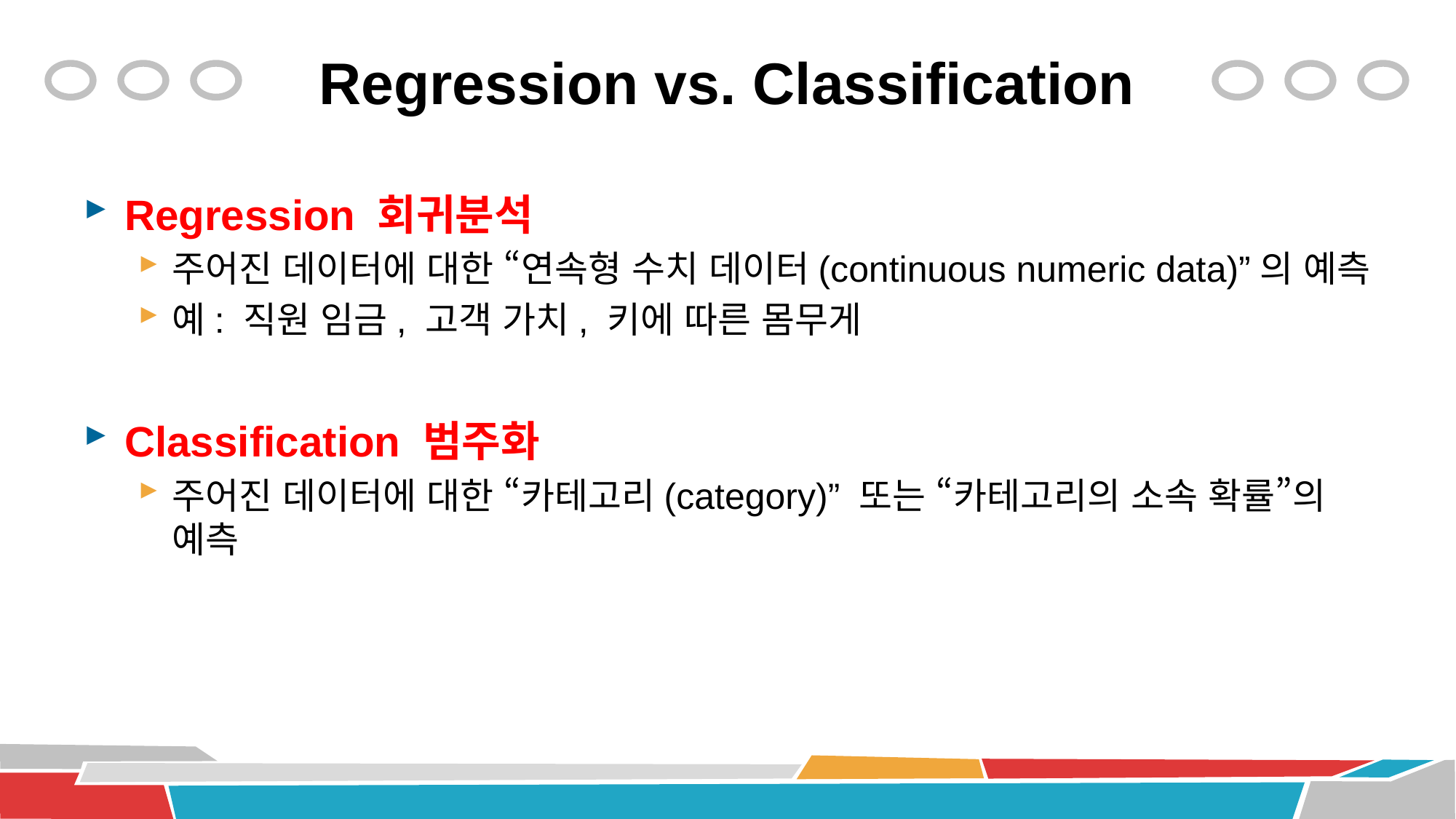

# Regression vs. Classification
Regression 회귀분석
주어진 데이터에 대한 “연속형 수치 데이터(continuous numeric data)”의 예측
예: 직원 임금, 고객 가치, 키에 따른 몸무게

Classification 범주화
주어진 데이터에 대한 “카테고리(category)” 또는 “카테고리의 소속 확률”의 예측